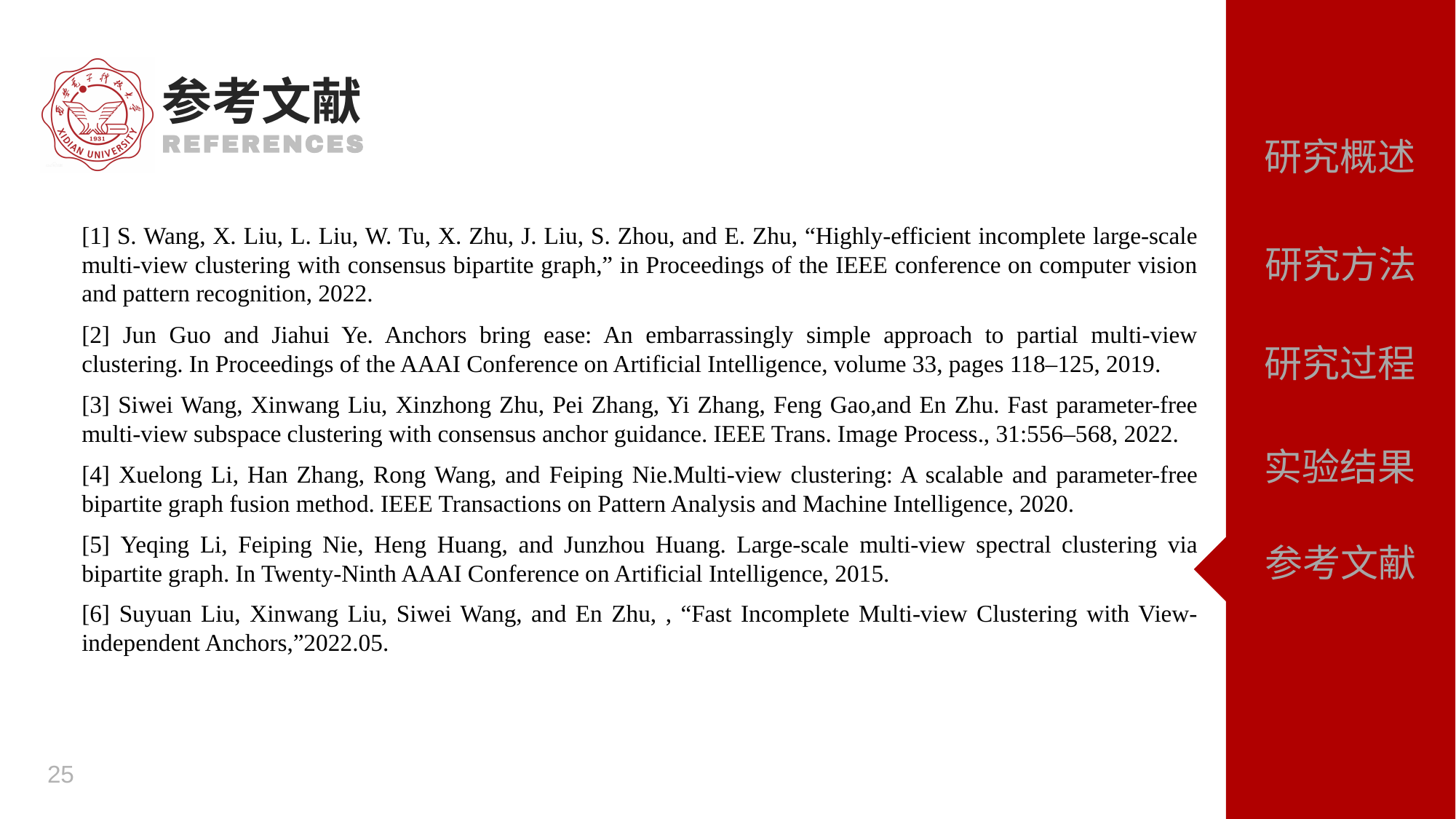

参考文献
REFERENCES
[1] S. Wang, X. Liu, L. Liu, W. Tu, X. Zhu, J. Liu, S. Zhou, and E. Zhu, “Highly-efficient incomplete large-scale multi-view clustering with consensus bipartite graph,” in Proceedings of the IEEE conference on computer vision and pattern recognition, 2022.
研究方法
[2] Jun Guo and Jiahui Ye. Anchors bring ease: An embarrassingly simple approach to partial multi-view clustering. In Proceedings of the AAAI Conference on Artificial Intelligence, volume 33, pages 118–125, 2019.
[3] Siwei Wang, Xinwang Liu, Xinzhong Zhu, Pei Zhang, Yi Zhang, Feng Gao,and En Zhu. Fast parameter-free multi-view subspace clustering with consensus anchor guidance. IEEE Trans. Image Process., 31:556–568, 2022.
[4] Xuelong Li, Han Zhang, Rong Wang, and Feiping Nie.Multi-view clustering: A scalable and parameter-free bipartite graph fusion method. IEEE Transactions on Pattern Analysis and Machine Intelligence, 2020.
[5] Yeqing Li, Feiping Nie, Heng Huang, and Junzhou Huang. Large-scale multi-view spectral clustering via bipartite graph. In Twenty-Ninth AAAI Conference on Artificial Intelligence, 2015.
参考文献
[6] Suyuan Liu, Xinwang Liu, Siwei Wang, and En Zhu, , “Fast Incomplete Multi-view Clustering with View-independent Anchors,”2022.05.
25